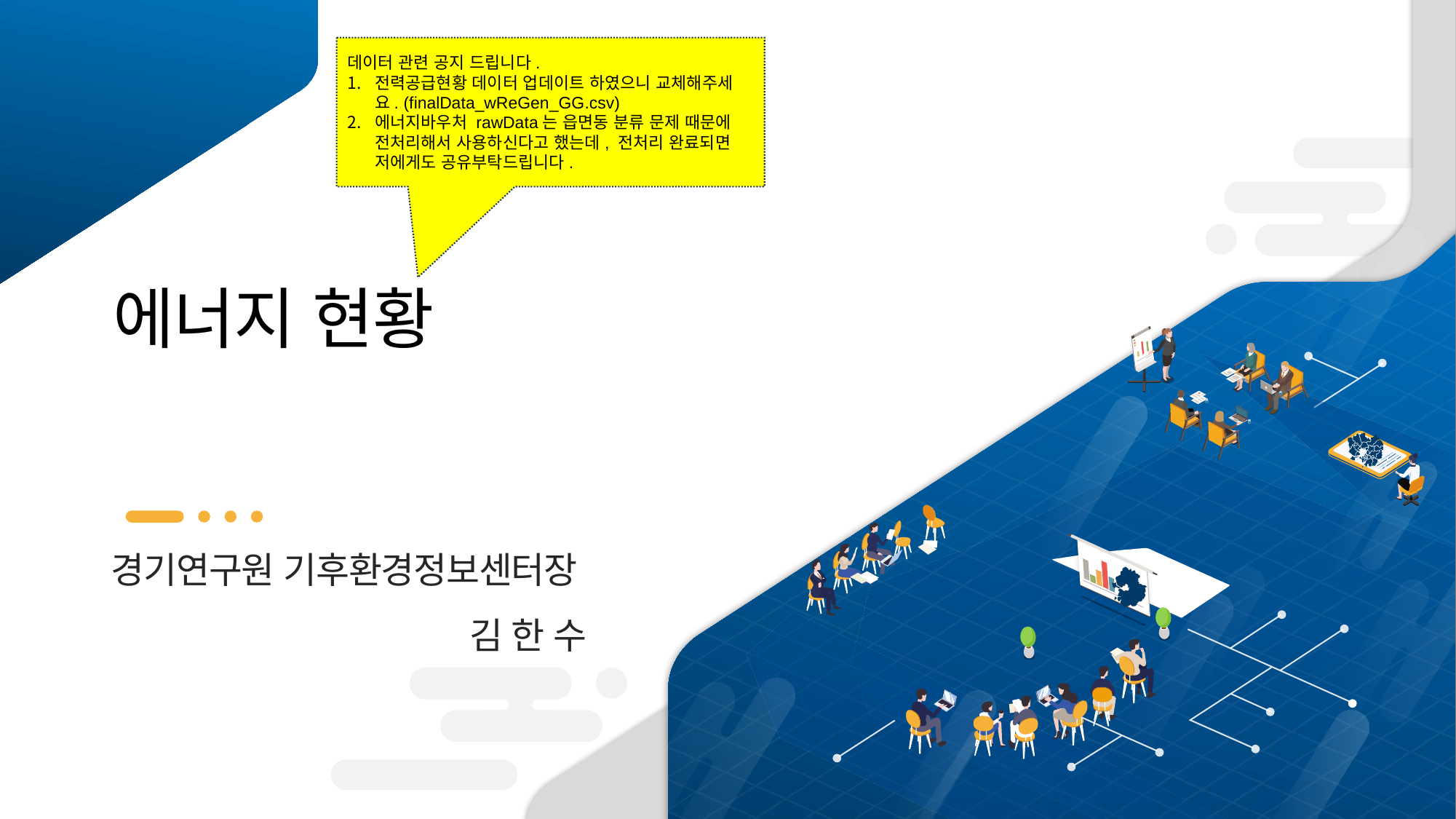

데이터 관련 공지 드립니다.
전력공급현황 데이터 업데이트 하였으니 교체해주세요. (finalData_wReGen_GG.csv)
에너지바우처 rawData는 읍면동 분류 문제 때문에 전처리해서 사용하신다고 했는데, 전처리 완료되면 저에게도 공유부탁드립니다.
에너지 현황

경기연구원 기후환경정보센터장
김 한 수